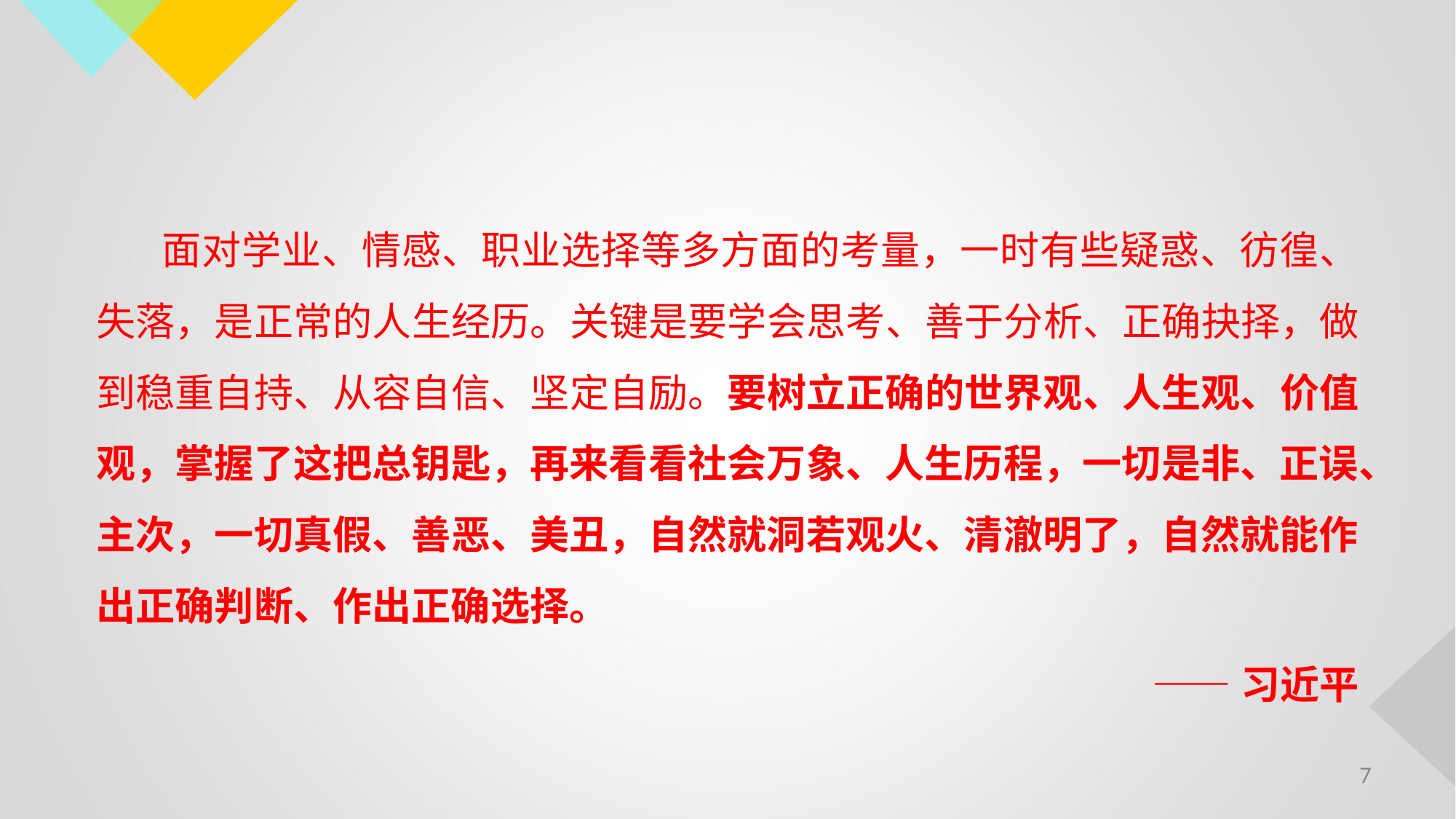

面对学业、情感、职业选择等多方面的考量，一时有些疑惑、彷徨、失落，是正常的人生经历。关键是要学会思考、善于分析、正确抉择，做到稳重自持、从容自信、坚定自励。要树立正确的世界观、人生观、价值观，掌握了这把总钥匙，再来看看社会万象、人生历程，一切是非、正误、主次，一切真假、善恶、美丑，自然就洞若观火、清澈明了，自然就能作出正确判断、作出正确选择。
 ——习近平
7